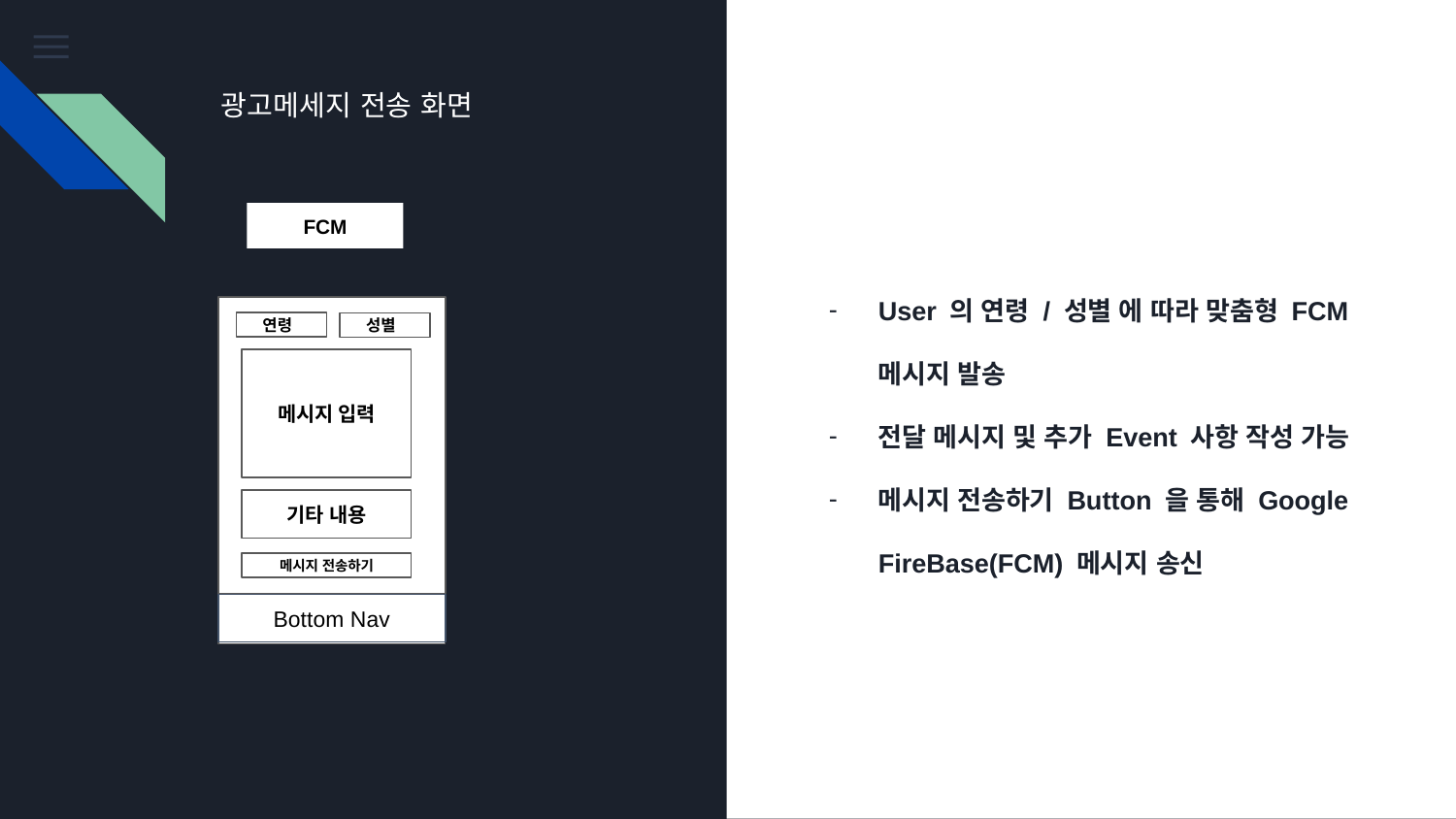

광고메세지 전송 화면
FCM
User 의 연령 / 성별 에 따라 맞춤형 FCM 메시지 발송
전달 메시지 및 추가 Event 사항 작성 가능
메시지 전송하기 Button 을 통해 Google FireBase(FCM) 메시지 송신

연령
성별
메시지 입력
기타 내용
메시지 전송하기
Bottom Nav